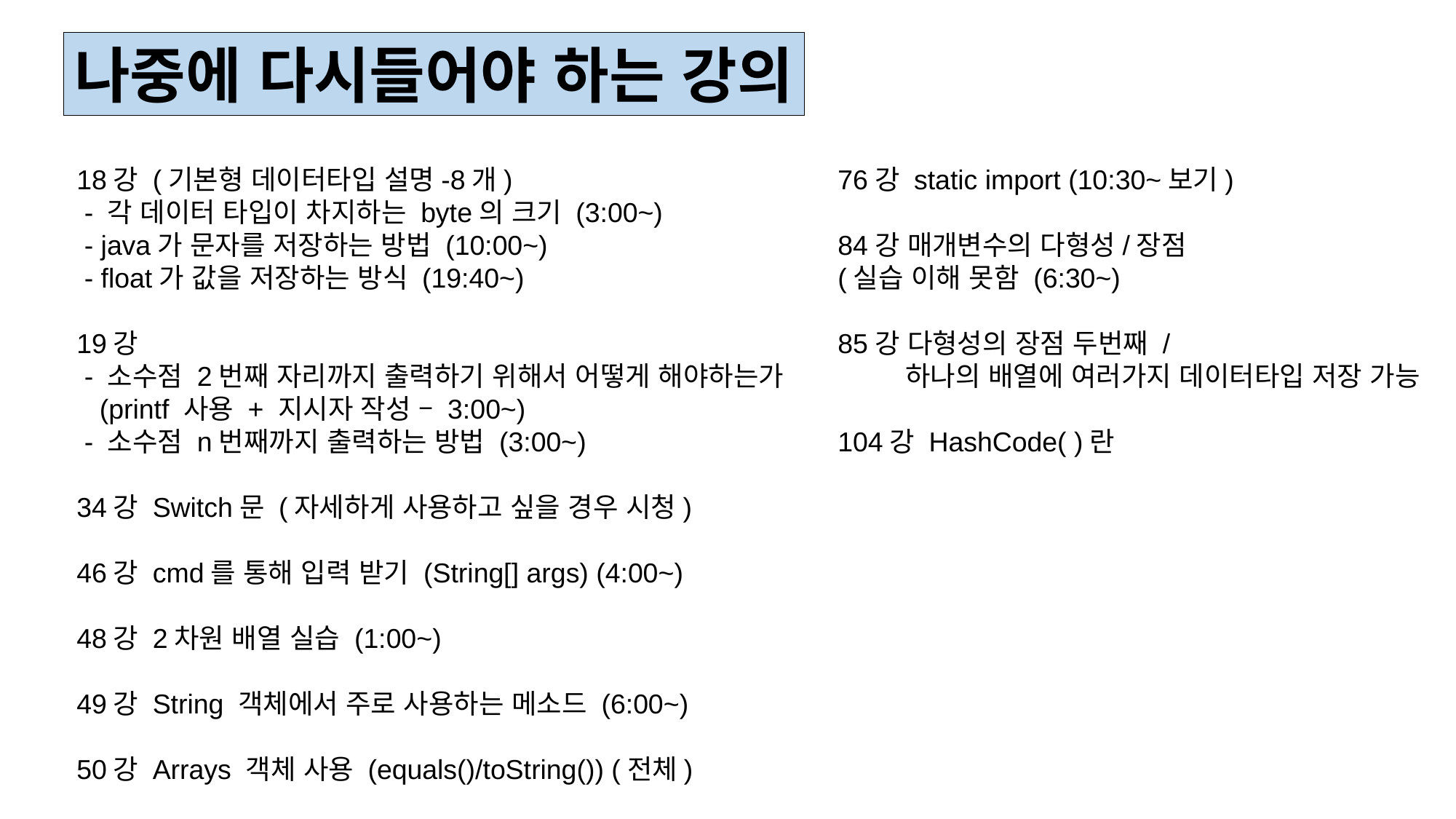

나중에 다시들어야 하는 강의
18강 (기본형 데이터타입 설명-8개)
 - 각 데이터 타입이 차지하는 byte의 크기 (3:00~)
 - java가 문자를 저장하는 방법 (10:00~)
 - float가 값을 저장하는 방식 (19:40~)

19강
 - 소수점 2번째 자리까지 출력하기 위해서 어떻게 해야하는가
   (printf 사용 + 지시자 작성 – 3:00~)
 - 소수점 n번째까지 출력하는 방법 (3:00~)

34강 Switch문 (자세하게 사용하고 싶을 경우 시청)

46강 cmd를 통해 입력 받기 (String[] args) (4:00~)

48강 2차원 배열 실습 (1:00~)

49강 String 객체에서 주로 사용하는 메소드 (6:00~)

50강 Arrays 객체 사용 (equals()/toString()) (전체)
76강 static import (10:30~보기)

84강 매개변수의 다형성/장점
(실습 이해 못함 (6:30~)

85강 다형성의 장점 두번째 /
        하나의 배열에 여러가지 데이터타입 저장 가능

104강 HashCode( )란